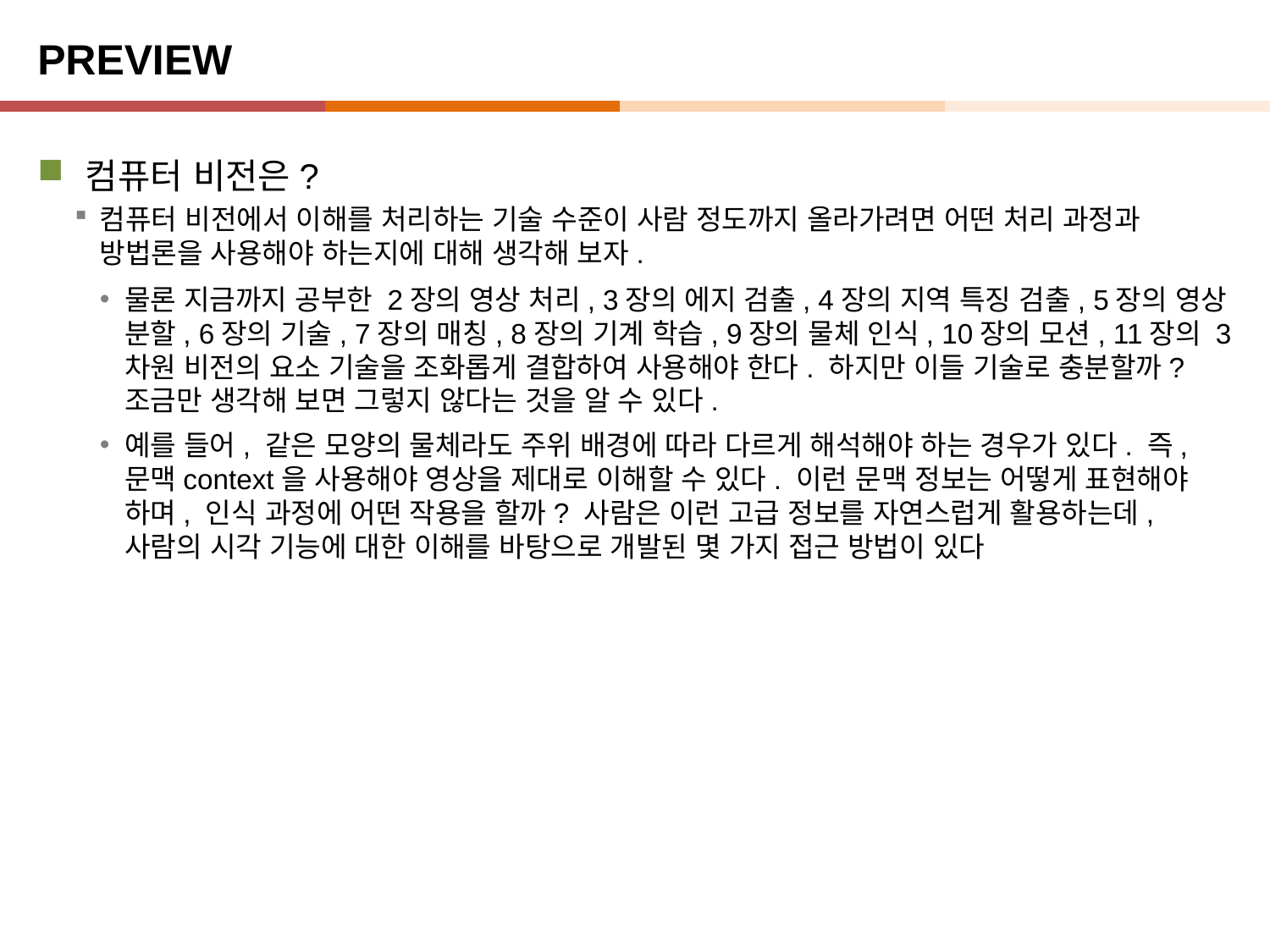

# PREVIEW
컴퓨터 비전은?
컴퓨터 비전에서 이해를 처리하는 기술 수준이 사람 정도까지 올라가려면 어떤 처리 과정과 방법론을 사용해야 하는지에 대해 생각해 보자.
물론 지금까지 공부한 2장의 영상 처리, 3장의 에지 검출, 4장의 지역 특징 검출, 5장의 영상 분할, 6장의 기술, 7장의 매칭, 8장의 기계 학습, 9장의 물체 인식, 10장의 모션, 11장의 3차원 비전의 요소 기술을 조화롭게 결합하여 사용해야 한다. 하지만 이들 기술로 충분할까? 조금만 생각해 보면 그렇지 않다는 것을 알 수 있다.
예를 들어, 같은 모양의 물체라도 주위 배경에 따라 다르게 해석해야 하는 경우가 있다. 즉, 문맥context을 사용해야 영상을 제대로 이해할 수 있다. 이런 문맥 정보는 어떻게 표현해야 하며, 인식 과정에 어떤 작용을 할까? 사람은 이런 고급 정보를 자연스럽게 활용하는데, 사람의 시각 기능에 대한 이해를 바탕으로 개발된 몇 가지 접근 방법이 있다